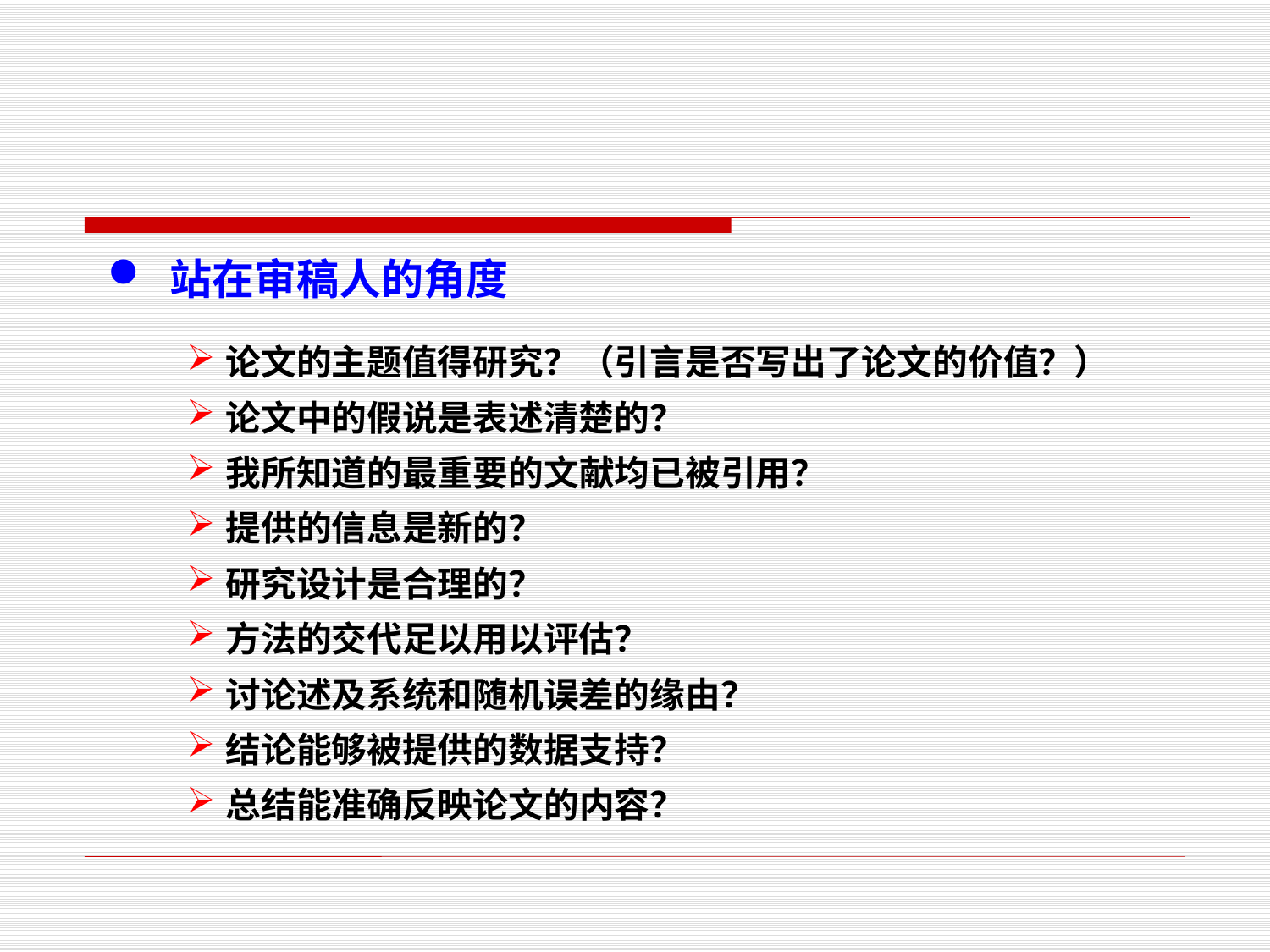

站在审稿人的角度
论文的主题值得研究？（引言是否写出了论文的价值？）
论文中的假说是表述清楚的？
我所知道的最重要的文献均已被引用？
提供的信息是新的？
研究设计是合理的？
方法的交代足以用以评估？
讨论述及系统和随机误差的缘由？
结论能够被提供的数据支持？
总结能准确反映论文的内容？